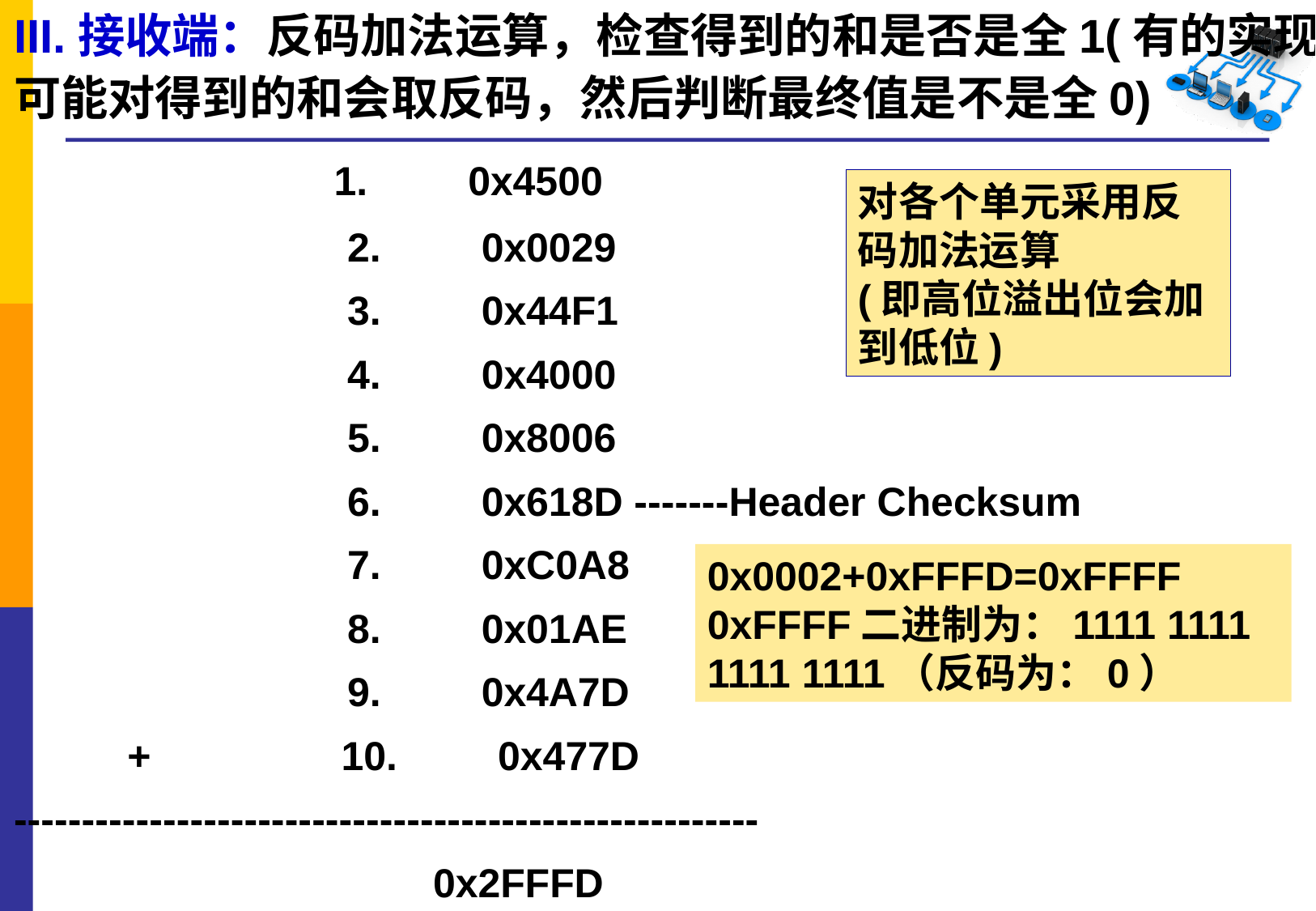

III.接收端：反码加法运算，检查得到的和是否是全1(有的实现可能对得到的和会取反码，然后判断最终值是不是全0)
　　　　　   1.　　0x4500
　　　　　　　　2.　　0x0029
　　　　　　　　3.　　0x44F1
　　　　　　　　4.　　0x4000
　　　　　　　　5.　　0x8006
　　　　　　　　6.　　0x618D -------Header Checksum
　　　　　　　　7.　　0xC0A8
　　　　　　　　8.　　0x01AE
　　　　　　　　9.　　0x4A7D
          +　　　 　10.　　0x477D
-------------------------------------------------------
                                     0x2FFFD

对各个单元采用反码加法运算
(即高位溢出位会加到低位)
0x0002+0xFFFD=0xFFFF
0xFFFF二进制为：1111 1111 1111 1111（反码为：0）